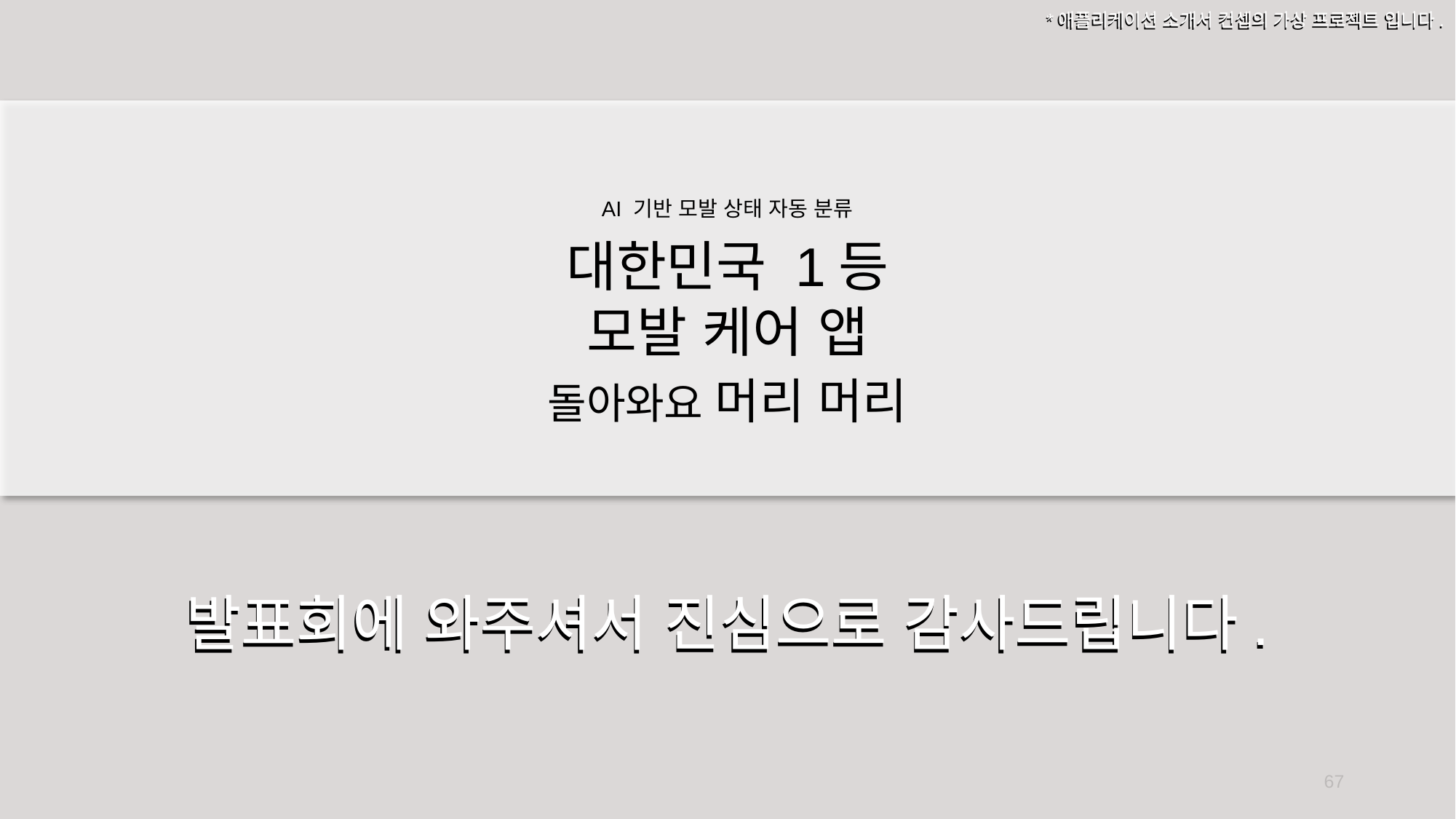

*애플리케이션 소개서 컨셉의 가상 프로젝트 입니다.
*애플리케이션 소개서 컨셉의 가상 프로젝트 입니다.

AI 기반 모발 상태 자동 분류
대한민국 1등
모발 케어 앱
돌아와요 머리 머리
발표회에 와주셔서 진심으로 감사드립니다.
발표회에 와주셔서 진심으로 감사드립니다.
67